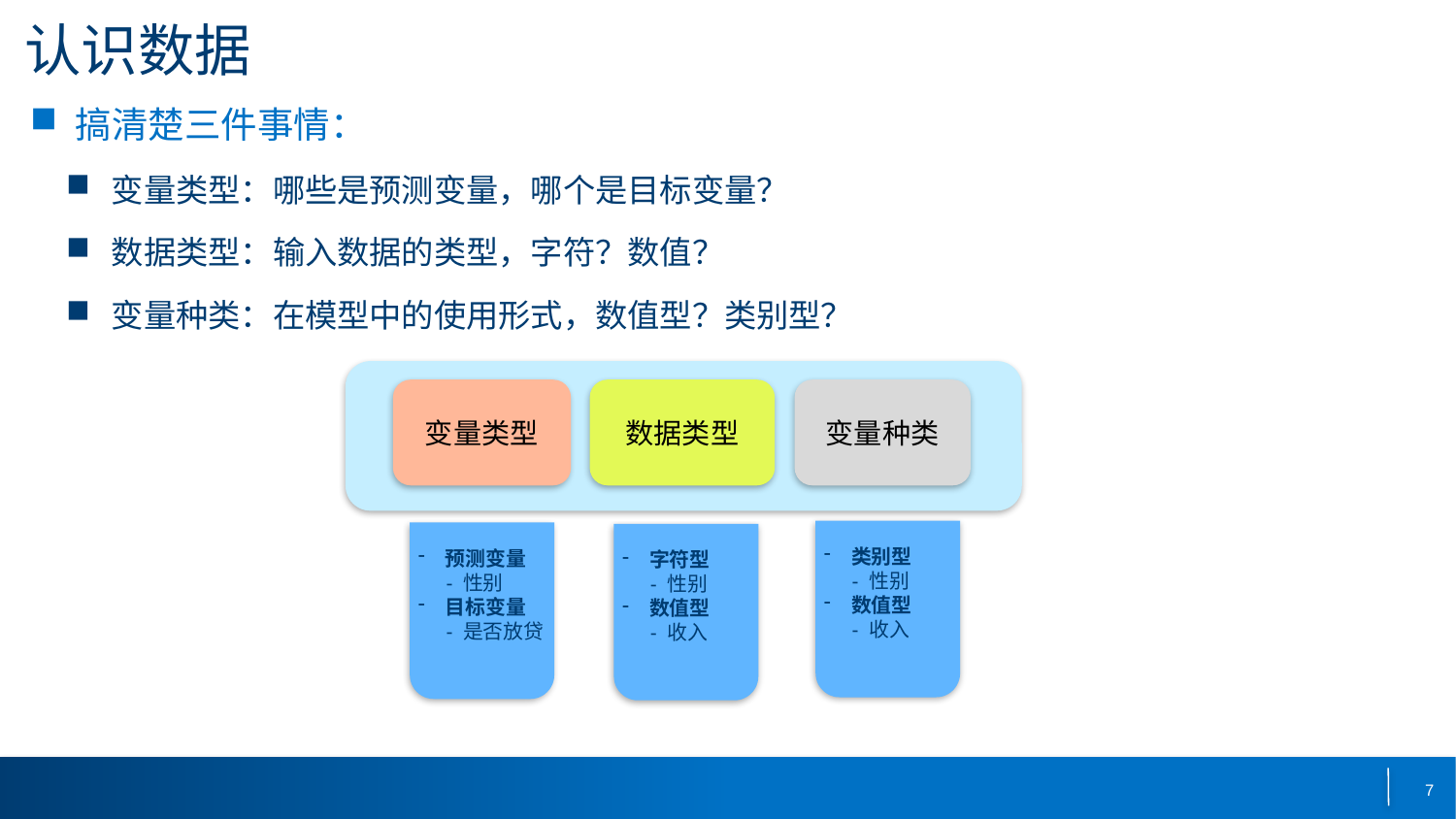

# 认识数据
搞清楚三件事情：
变量类型：哪些是预测变量，哪个是目标变量？
数据类型：输入数据的类型，字符？数值？
变量种类：在模型中的使用形式，数值型？类别型？

变量类型
数据类型
变量种类

类别型
     - 性别
数值型
     - 收入
预测变量
     - 性别
目标变量
     - 是否放贷
字符型
     - 性别
数值型
     - 收入
7